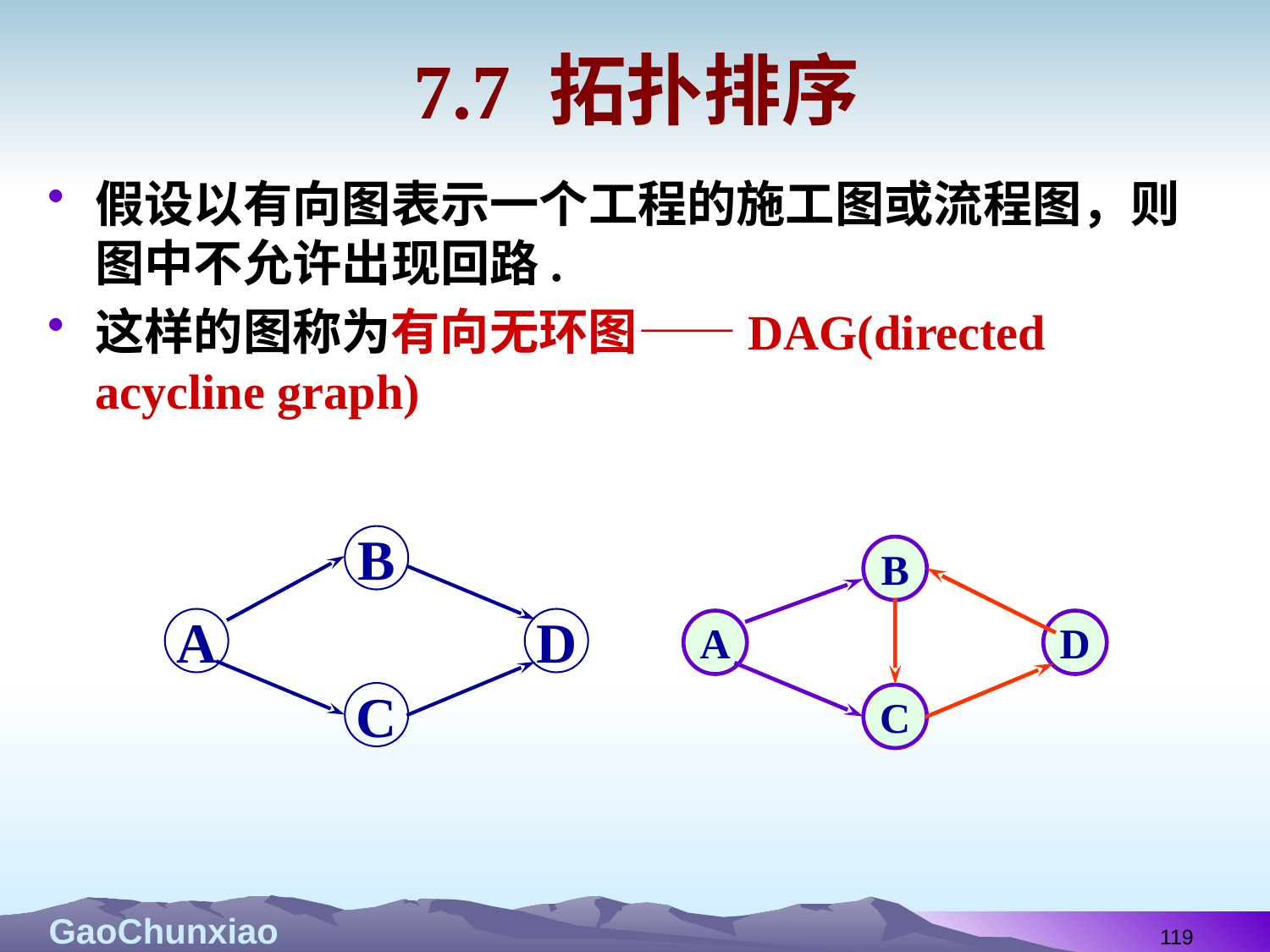

# 7.7 拓扑排序
假设以有向图表示一个工程的施工图或流程图，则图中不允许出现回路.
这样的图称为有向无环图——DAG(directed acycline graph)

B

A
D

C
B

A
D

C

119